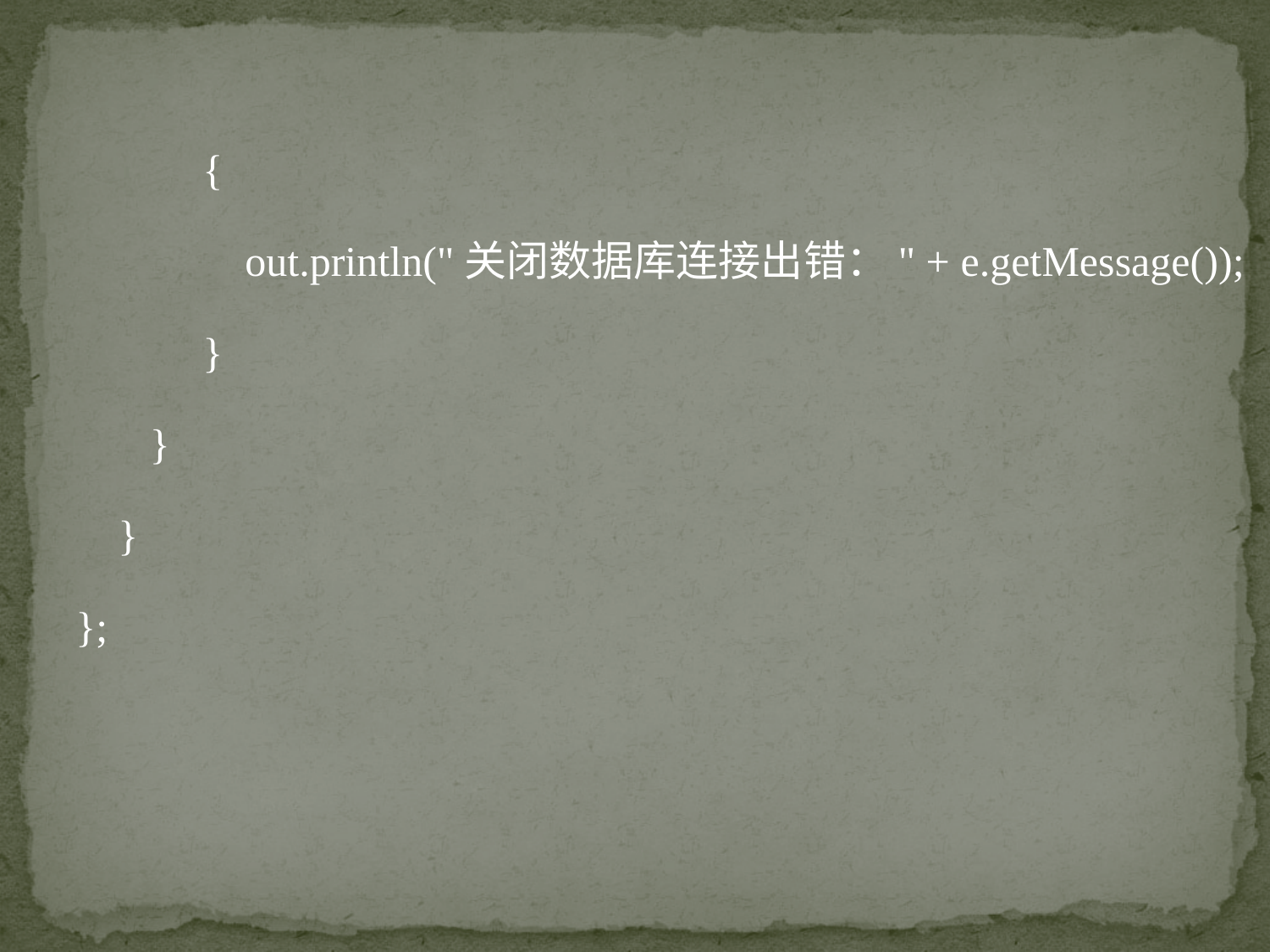

{
	    out.println("关闭数据库连接出错：" + e.getMessage());
	}
       }
    }
};